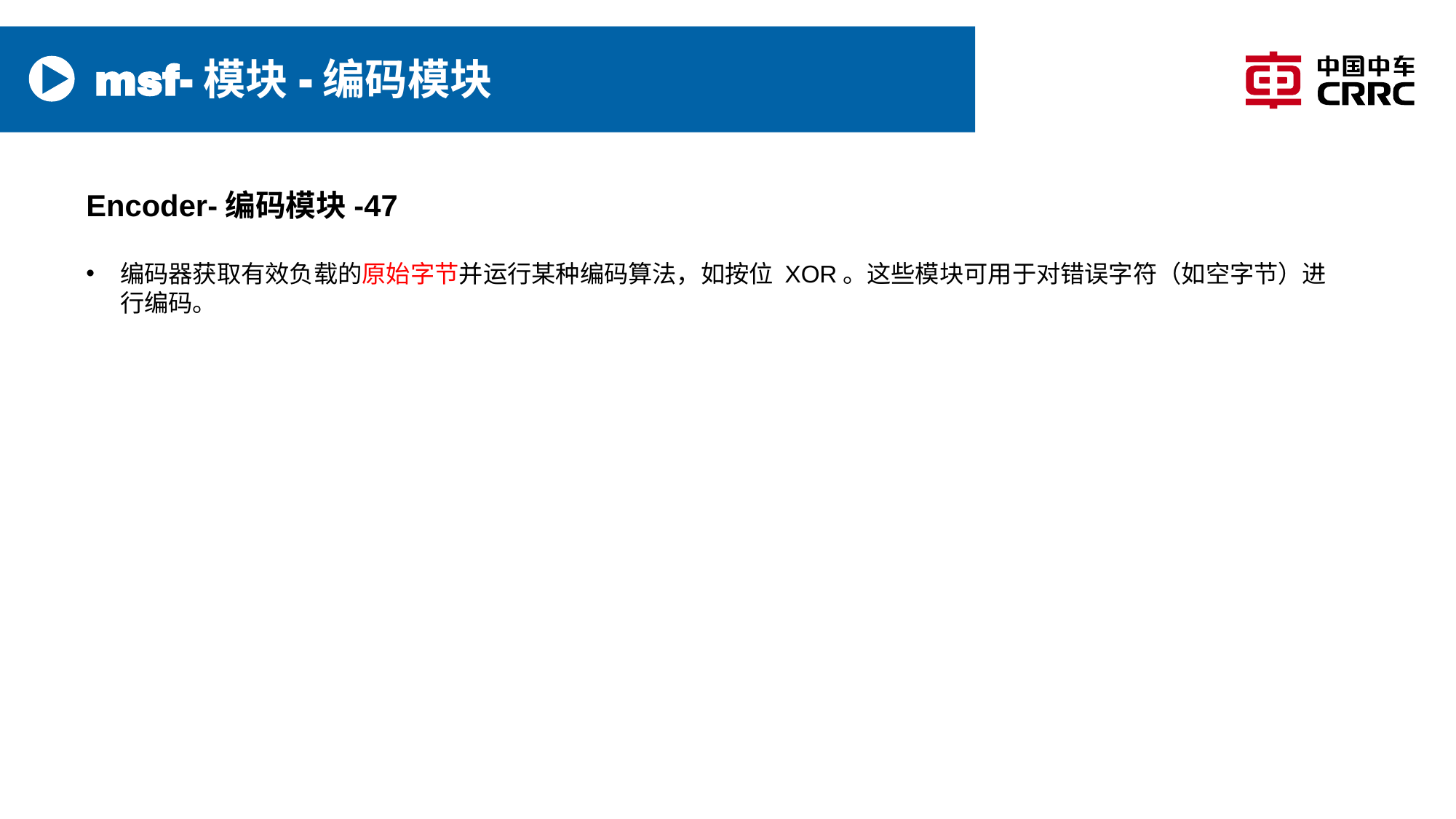

# msf-模块-编码模块
Encoder-编码模块-47

编码器获取有效负载的原始字节并运行某种编码算法，如按位 XOR。这些模块可用于对错误字符（如空字节）进行编码。
57